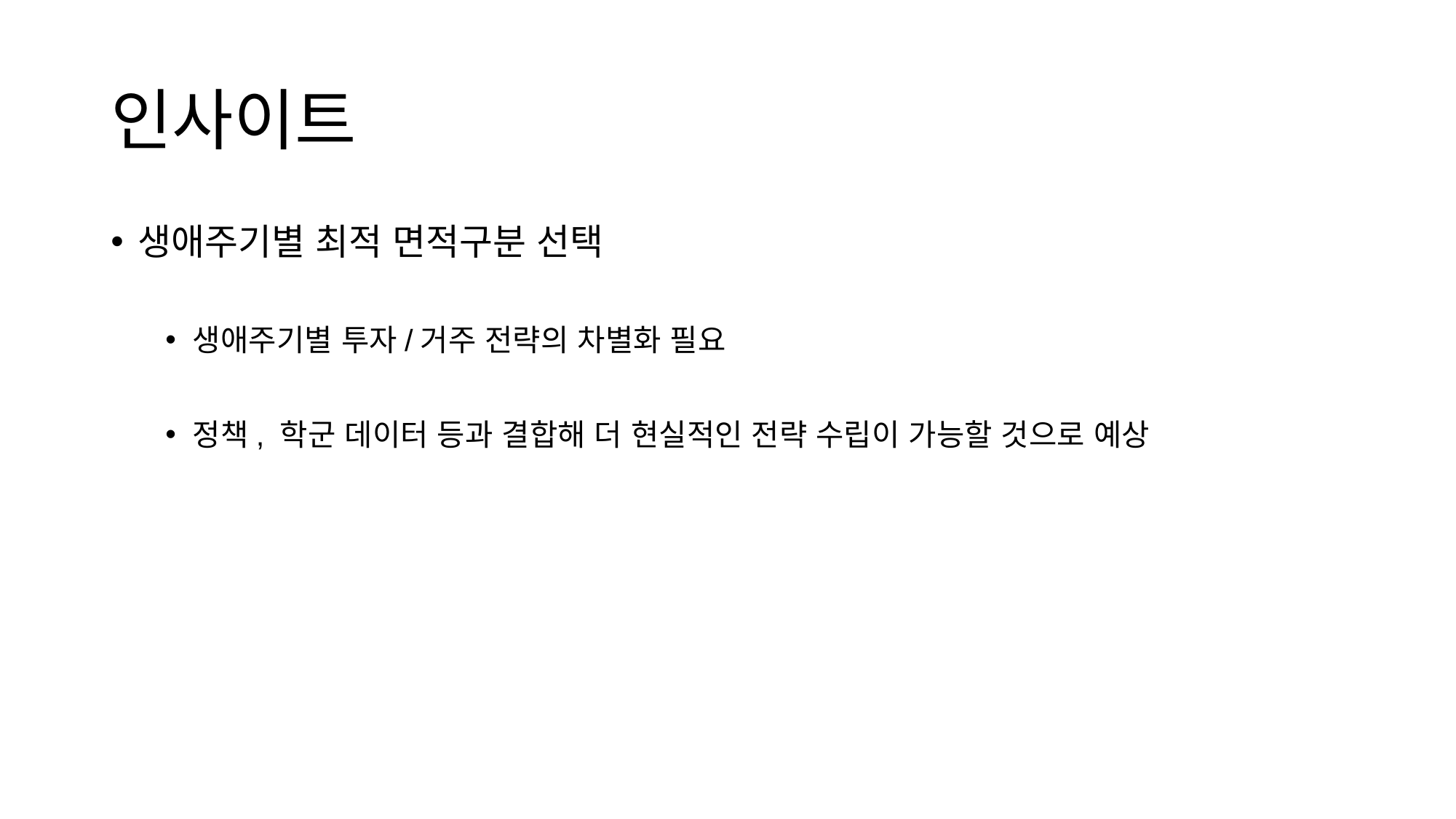

# 인사이트
생애주기별 최적 면적구분 선택

생애주기별 투자/거주 전략의 차별화 필요

정책, 학군 데이터 등과 결합해 더 현실적인 전략 수립이 가능할 것으로 예상